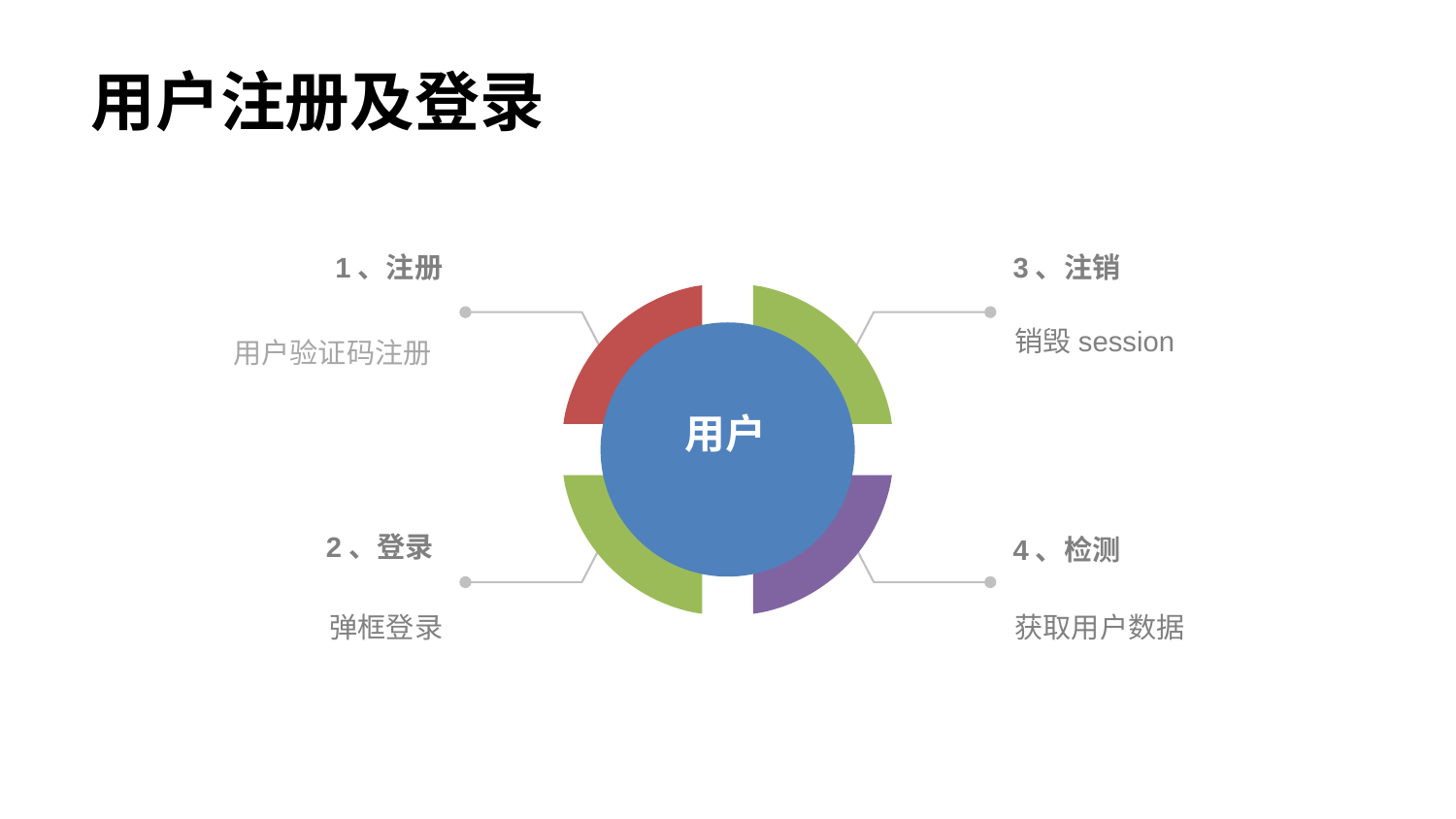

用户注册及登录
1、注册
3、注销

用户验证码注册
销毁session

用户

2、登录
4、检测

弹框登录
获取用户数据